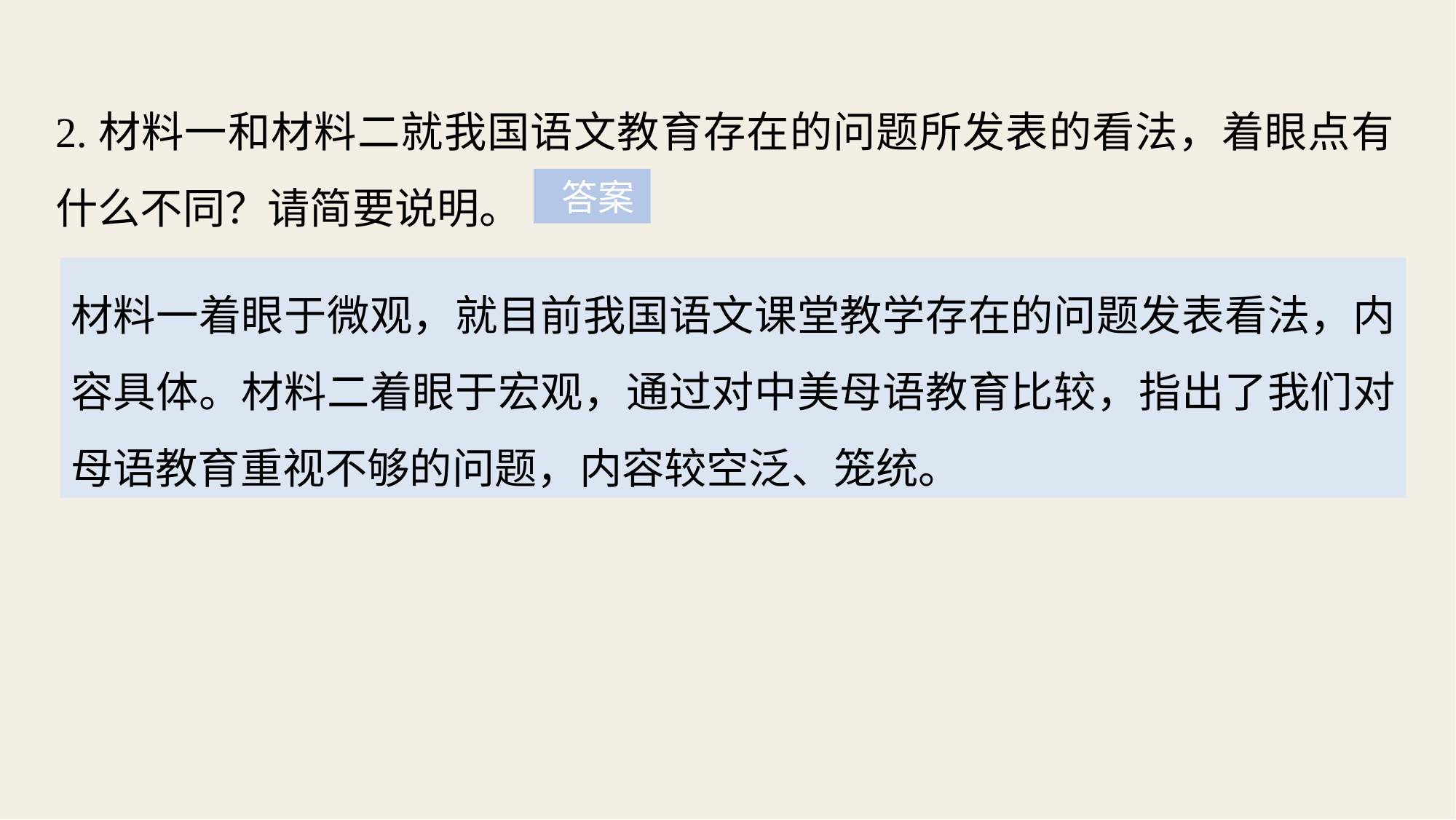

2.材料一和材料二就我国语文教育存在的问题所发表的看法，着眼点有什么不同？请简要说明。
 答案
材料一着眼于微观，就目前我国语文课堂教学存在的问题发表看法，内容具体。材料二着眼于宏观，通过对中美母语教育比较，指出了我们对母语教育重视不够的问题，内容较空泛、笼统。